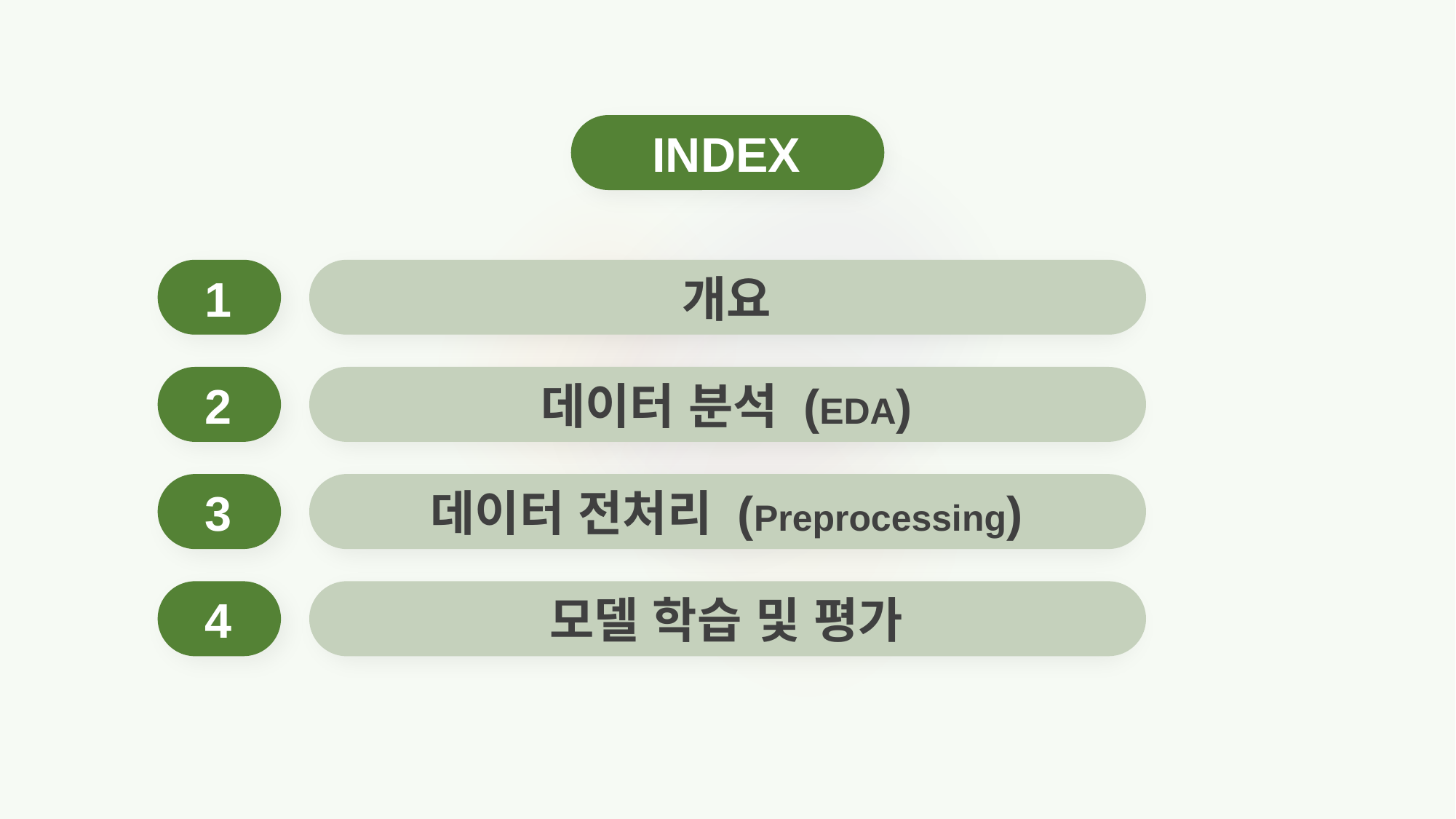

INDEX
1
개요
데이터 분석 (EDA)
2
3
데이터 전처리 (Preprocessing)
4
모델 학습 및 평가